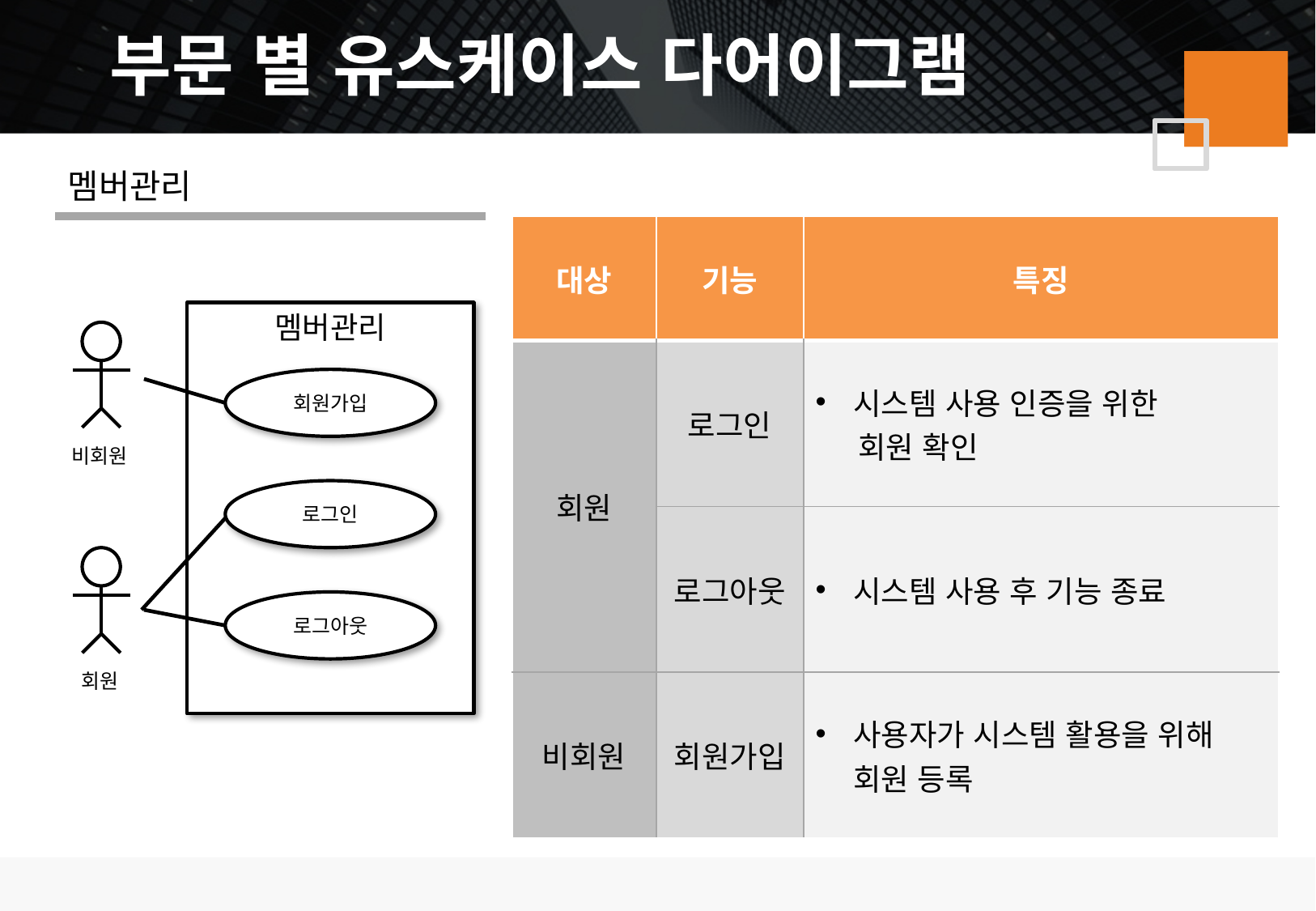

부문 별 유스케이스 다어이그램
멤버관리
| 대상 | 기능 | 특징 |
| --- | --- | --- |
| 회원 | 로그인 | 시스템 사용 인증을 위한 회원 확인 |
|  | 로그아웃 | 시스템 사용 후 기능 종료 |
| 비회원 | 회원가입 | 사용자가 시스템 활용을 위해 회원 등록 |
멤버관리

비회원
회원가입
로그인

회원
로그아웃